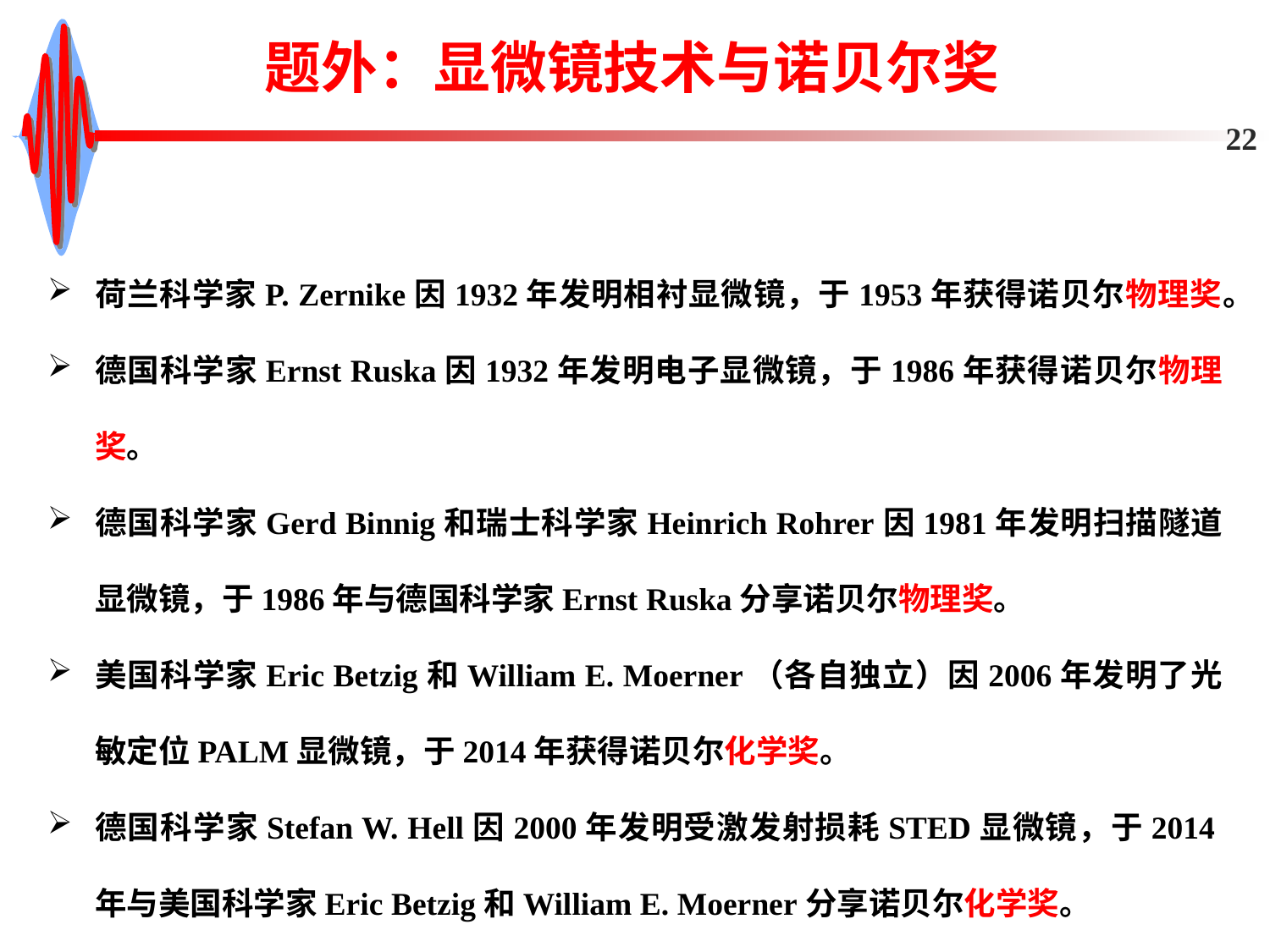

# 题外：显微镜技术与诺贝尔奖
22
荷兰科学家P. Zernike因1932年发明相衬显微镜，于1953年获得诺贝尔物理奖。
德国科学家Ernst Ruska因1932年发明电子显微镜，于1986年获得诺贝尔物理奖。
德国科学家Gerd Binnig和瑞士科学家Heinrich Rohrer因1981年发明扫描隧道显微镜，于1986年与德国科学家Ernst Ruska分享诺贝尔物理奖。
美国科学家Eric Betzig和William E. Moerner（各自独立）因2006年发明了光敏定位PALM显微镜，于2014年获得诺贝尔化学奖。
德国科学家Stefan W. Hell因2000年发明受激发射损耗STED显微镜，于2014年与美国科学家Eric Betzig和William E. Moerner分享诺贝尔化学奖。